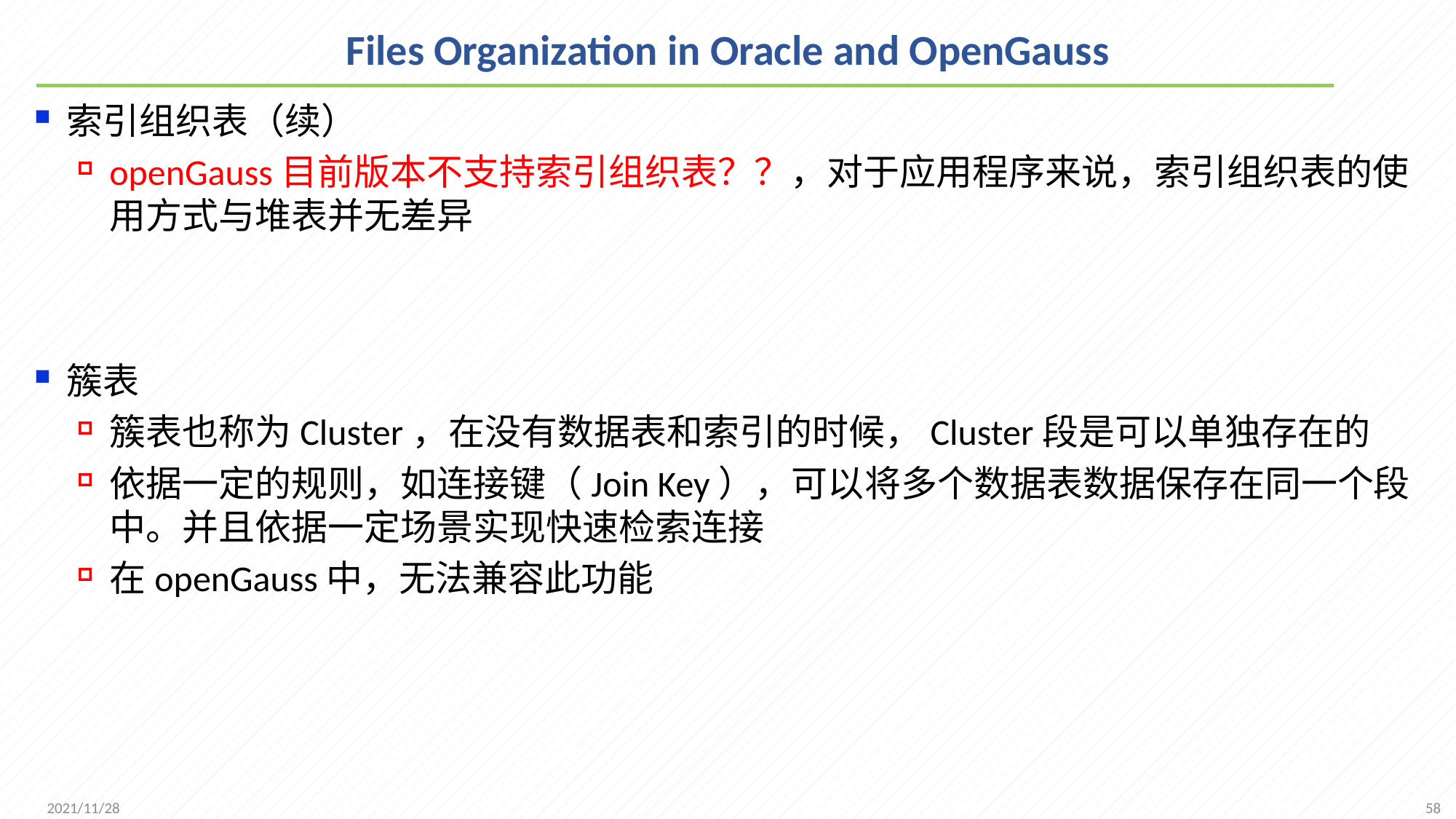

# Files Organization in Oracle and OpenGauss
索引组织表（续）
openGauss目前版本不支持索引组织表？？，对于应用程序来说，索引组织表的使用方式与堆表并无差异

簇表
簇表也称为Cluster，在没有数据表和索引的时候，Cluster段是可以单独存在的
依据一定的规则，如连接键（Join Key），可以将多个数据表数据保存在同一个段中。并且依据一定场景实现快速检索连接
在openGauss中，无法兼容此功能
58
2021/11/28